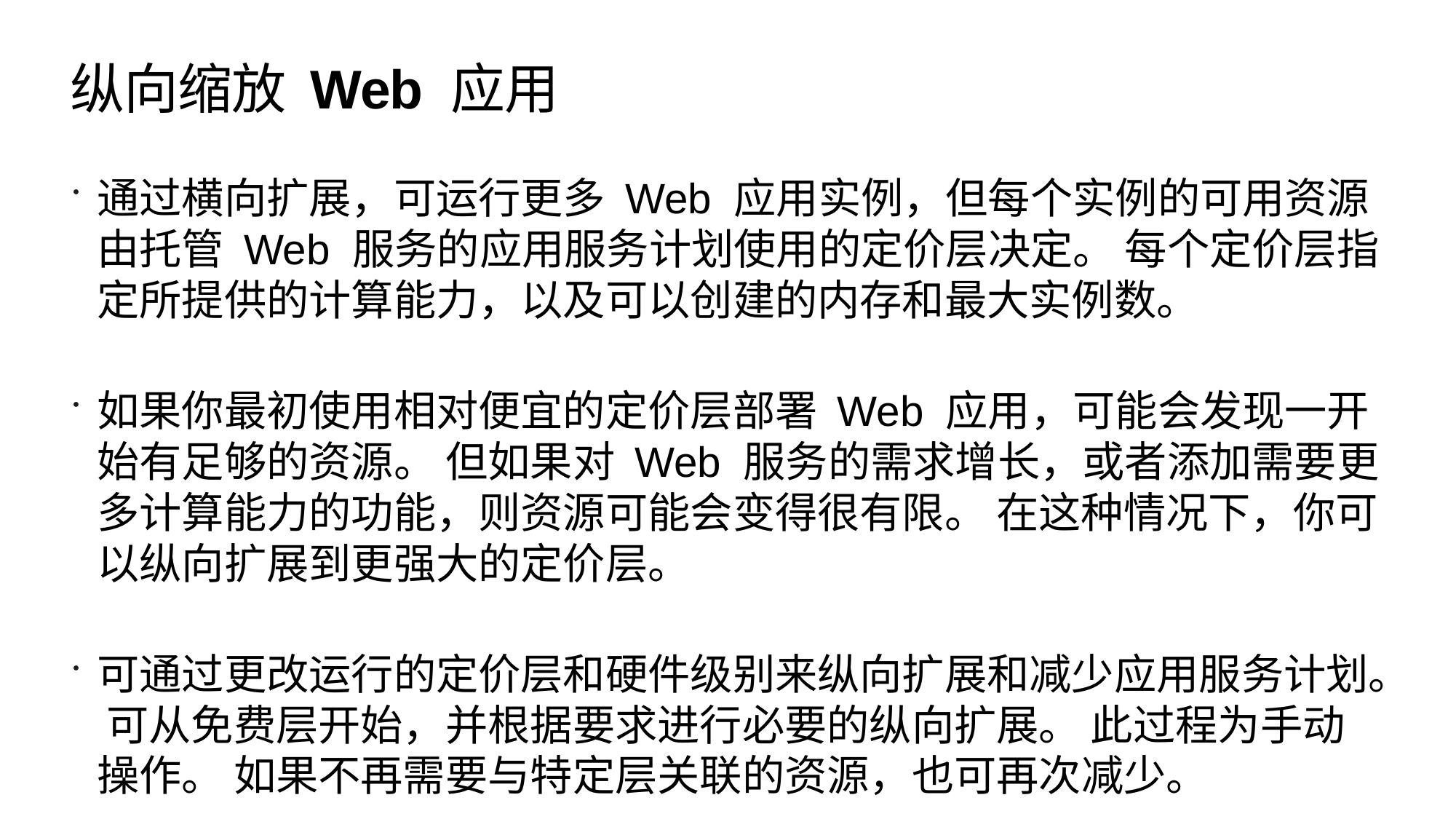

# 纵向缩放 Web 应用
通过横向扩展，可运行更多 Web 应用实例，但每个实例的可用资源由托管 Web 服务的应用服务计划使用的定价层决定。 每个定价层指定所提供的计算能力，以及可以创建的内存和最大实例数。

如果你最初使用相对便宜的定价层部署 Web 应用，可能会发现一开始有足够的资源。 但如果对 Web 服务的需求增长，或者添加需要更多计算能力的功能，则资源可能会变得很有限。 在这种情况下，你可以纵向扩展到更强大的定价层。

可通过更改运行的定价层和硬件级别来纵向扩展和减少应用服务计划。 可从免费层开始，并根据要求进行必要的纵向扩展。 此过程为手动操作。 如果不再需要与特定层关联的资源，也可再次减少。